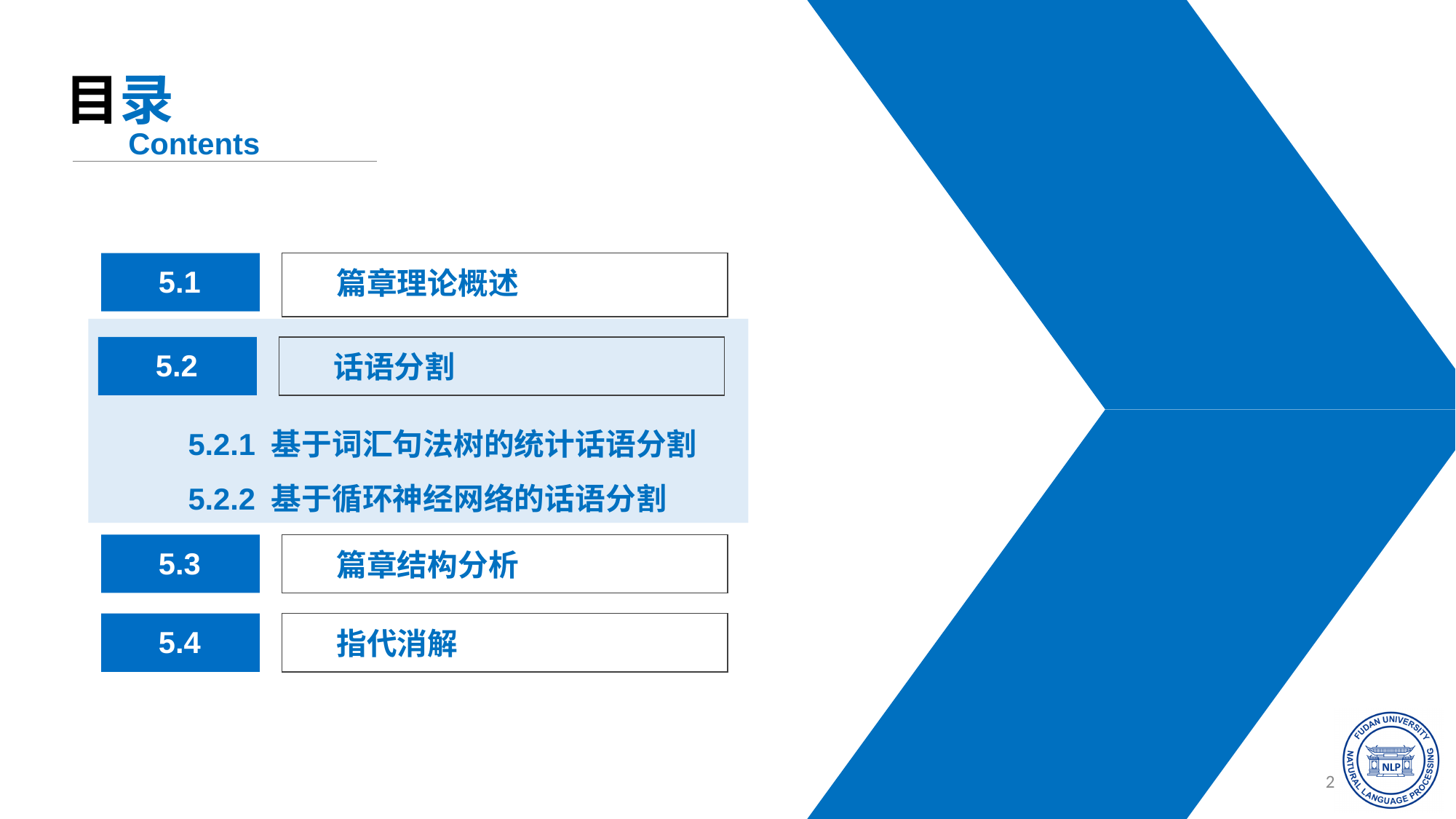

目录
Contents

篇章理论概述

5.1

5.2

话语分割
5.2.1 基于词汇句法树的统计话语分割5.2.2 基于循环神经网络的话语分割

5.3

篇章结构分析

5.4

指代消解
24